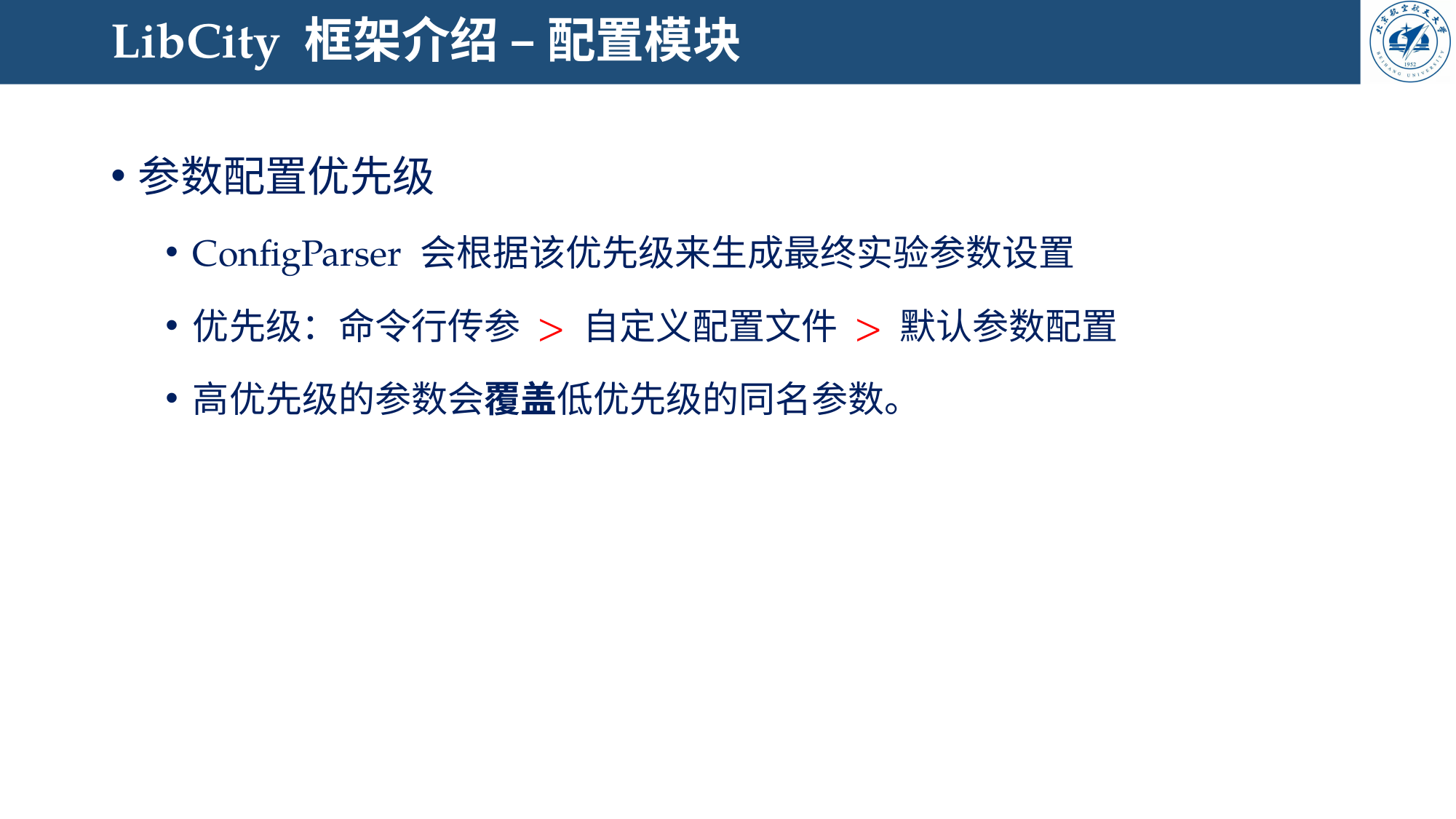

# LibCity 框架介绍 – 配置模块
参数配置优先级
ConfigParser 会根据该优先级来生成最终实验参数设置
优先级：命令行传参 > 自定义配置文件 > 默认参数配置
高优先级的参数会覆盖低优先级的同名参数。